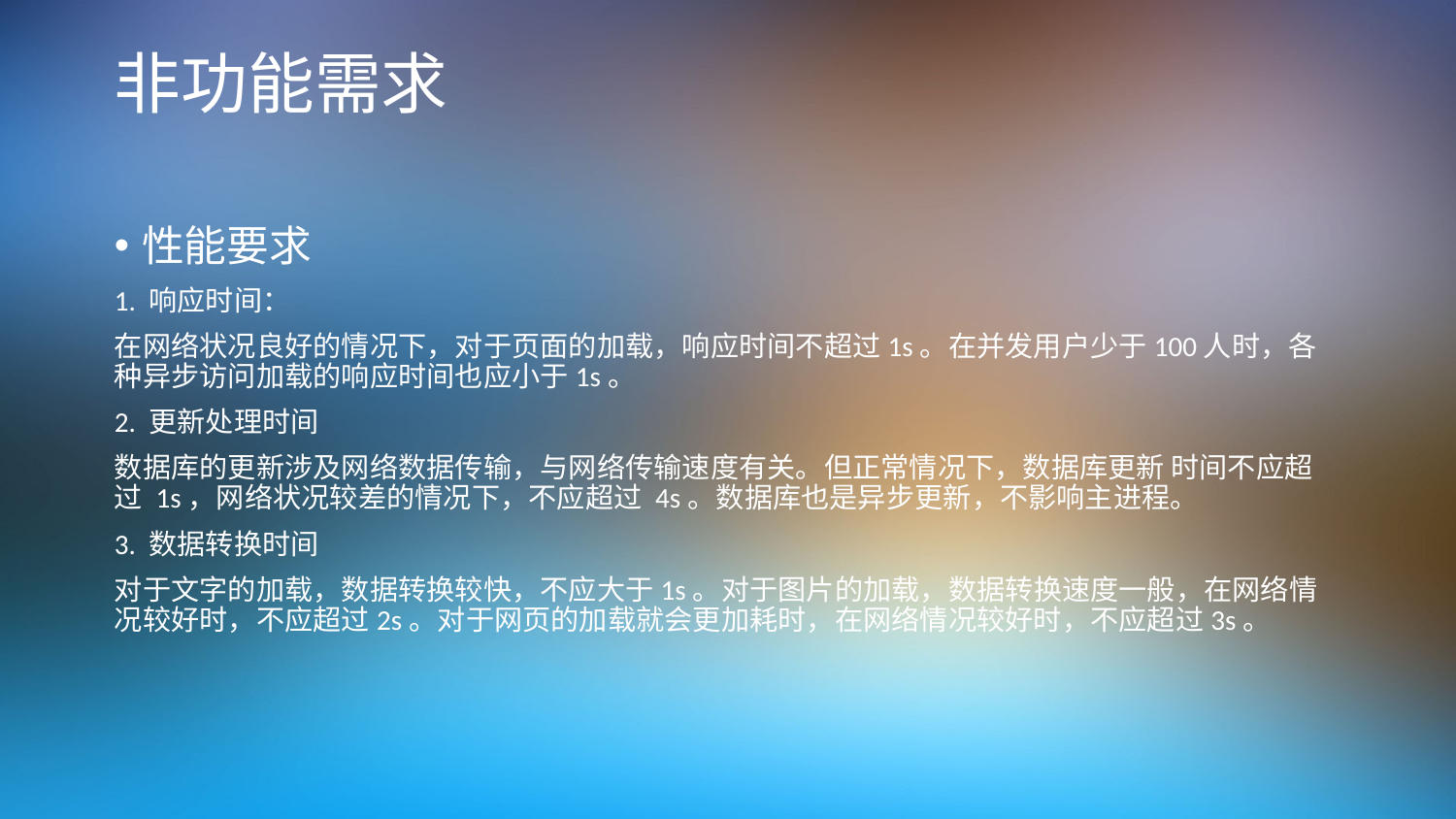

# 非功能需求
性能要求
1. 响应时间：
在网络状况良好的情况下，对于页面的加载，响应时间不超过1s。在并发用户少于100人时，各种异步访问加载的响应时间也应小于1s。
2. 更新处理时间
数据库的更新涉及网络数据传输，与网络传输速度有关。但正常情况下，数据库更新 时间不应超过 1s，网络状况较差的情况下，不应超过 4s。数据库也是异步更新，不影响主进程。
3. 数据转换时间
对于文字的加载，数据转换较快，不应大于1s。对于图片的加载，数据转换速度一般，在网络情况较好时，不应超过2s。对于网页的加载就会更加耗时，在网络情况较好时，不应超过3s。